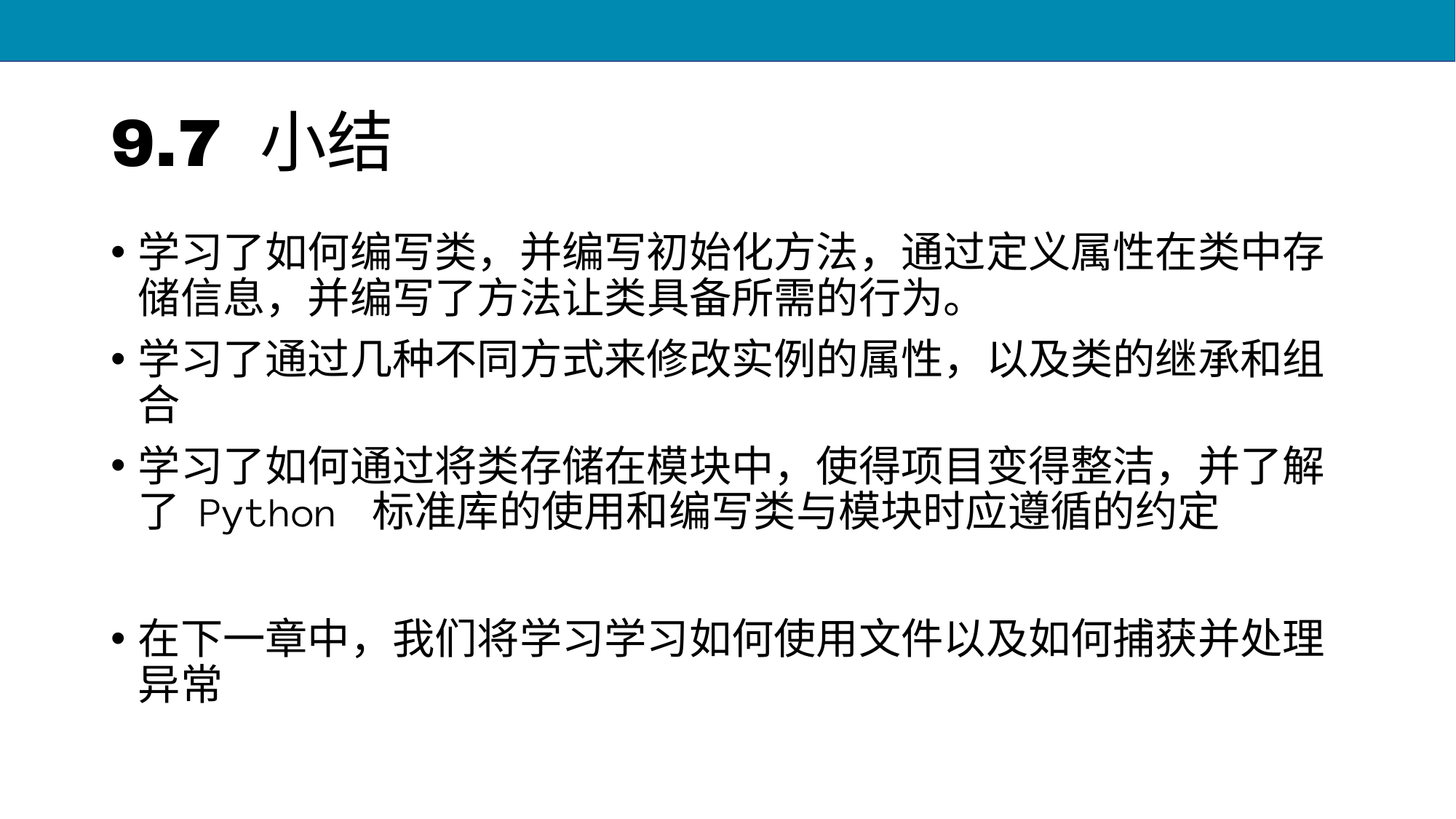

# 9.7 小结
学习了如何编写类，并编写初始化方法，通过定义属性在类中存储信息，并编写了方法让类具备所需的行为。
学习了通过几种不同方式来修改实例的属性，以及类的继承和组合
学习了如何通过将类存储在模块中，使得项目变得整洁，并了解了 Python 标准库的使用和编写类与模块时应遵循的约定

在下一章中，我们将学习学习如何使用文件以及如何捕获并处理异常